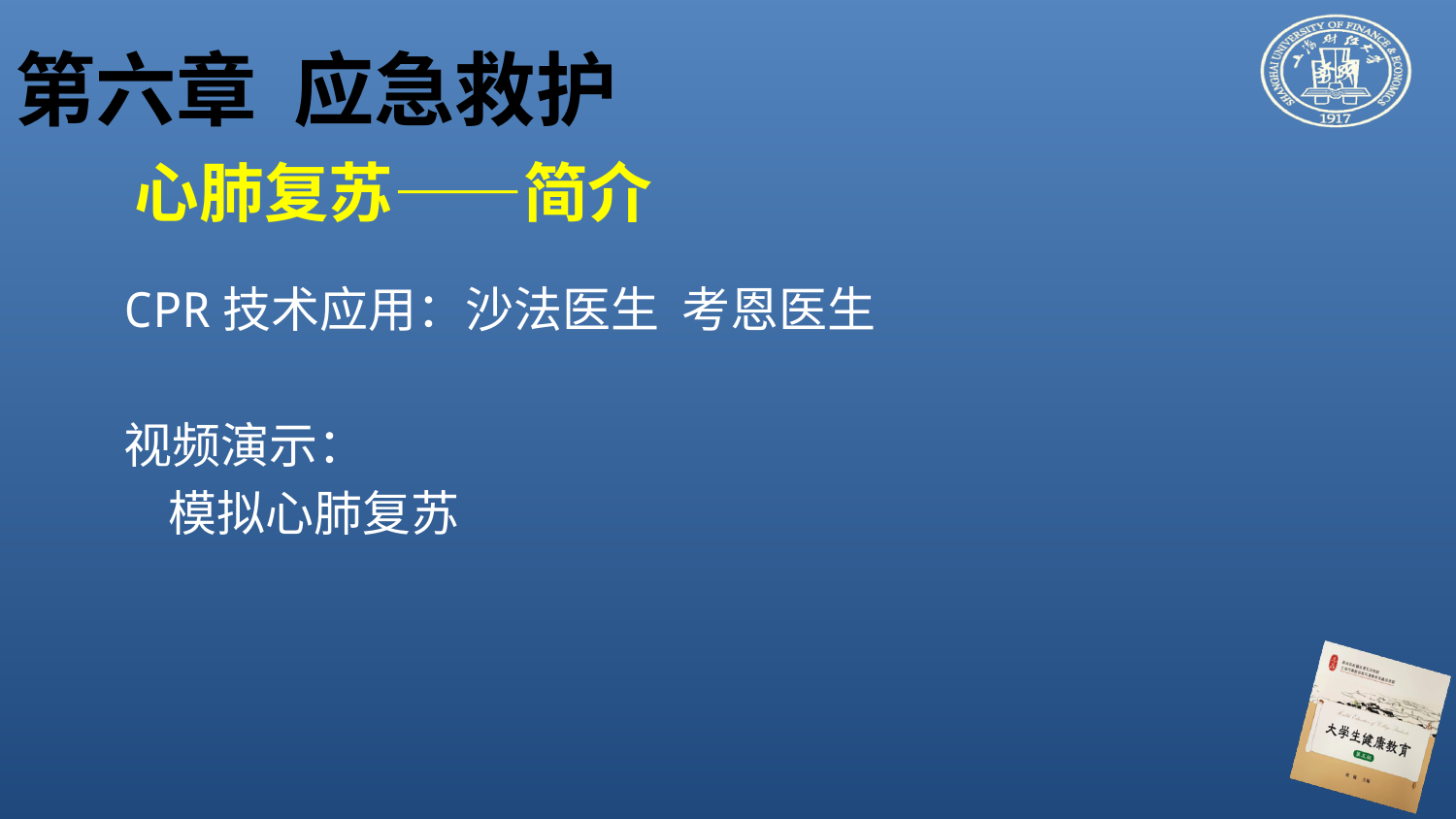

# 第六章  应急救护
心肺复苏——简介
CPR技术应用：沙法医生  考恩医生

视频演示：
   模拟心肺复苏